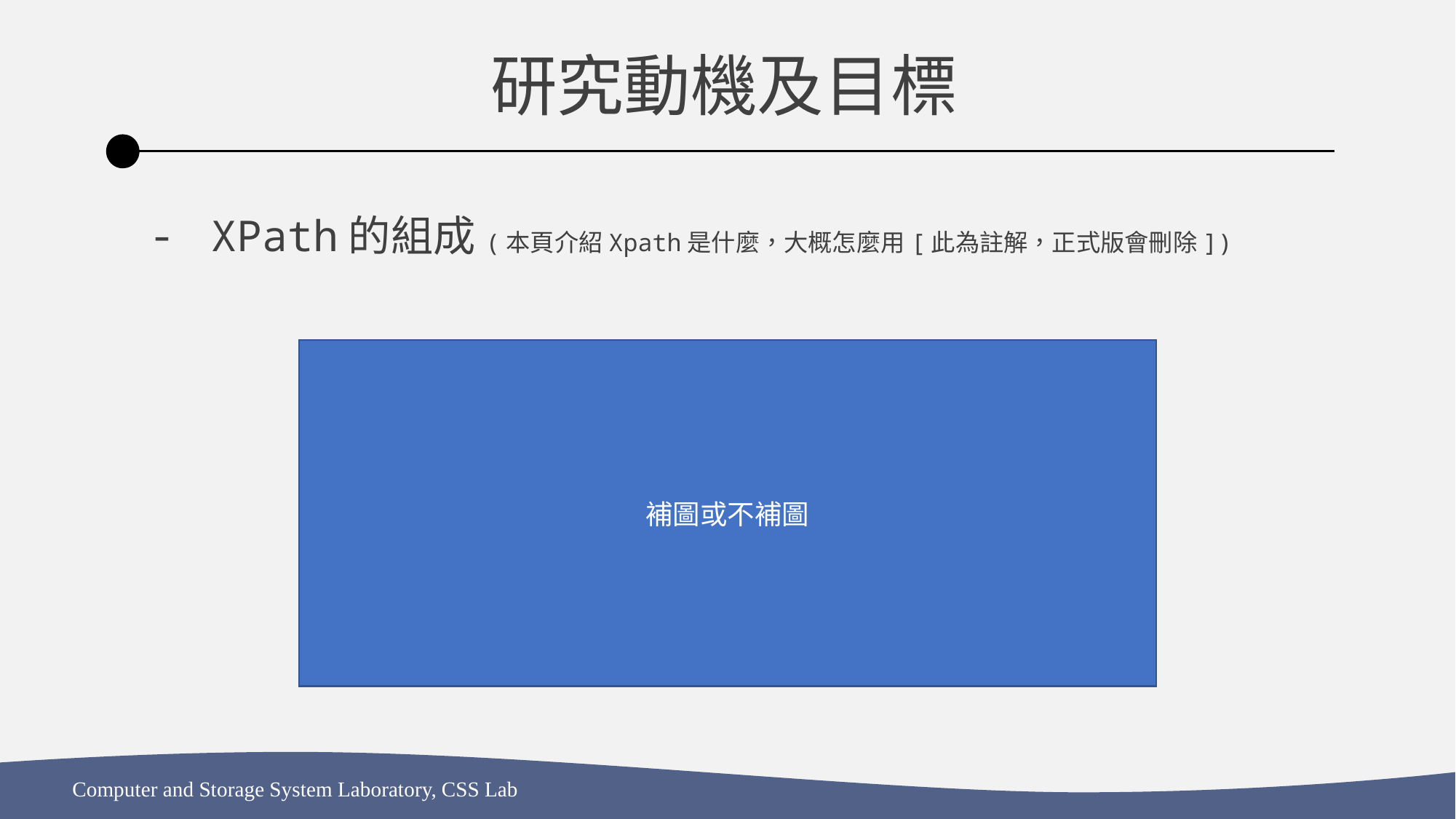

研究動機及目標

XPath的組成(本頁介紹Xpath是什麼，大概怎麼用[此為註解，正式版會刪除])
補圖或不補圖

Computer and Storage System Laboratory, CSS Lab